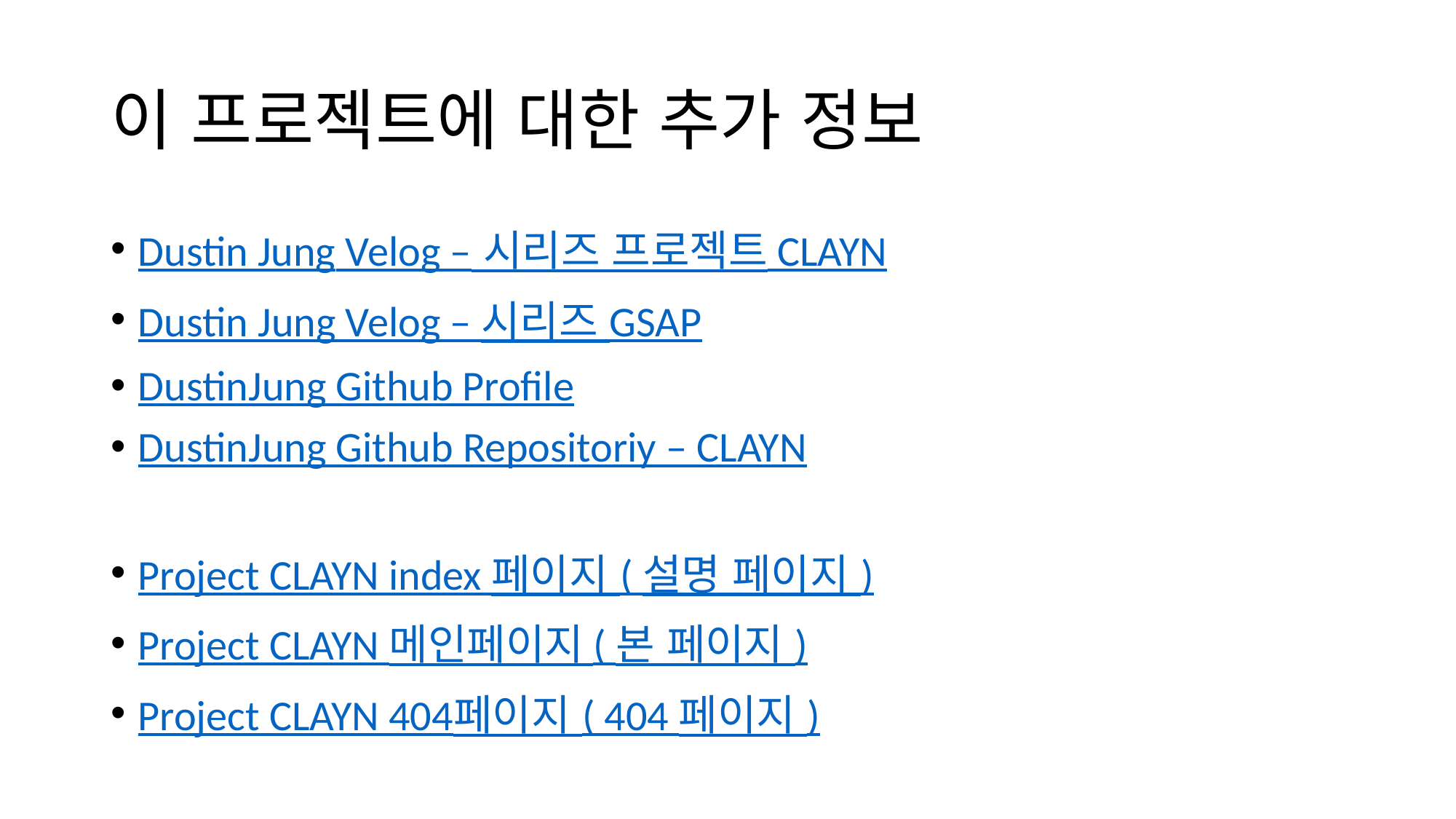

# 이 프로젝트에 대한 추가 정보
Dustin Jung Velog – 시리즈 프로젝트 CLAYN
Dustin Jung Velog – 시리즈 GSAP
DustinJung Github Profile
DustinJung Github Repositoriy – CLAYN

Project CLAYN index 페이지 ( 설명 페이지 )
Project CLAYN 메인페이지 ( 본 페이지 )
Project CLAYN 404페이지 ( 404 페이지 )